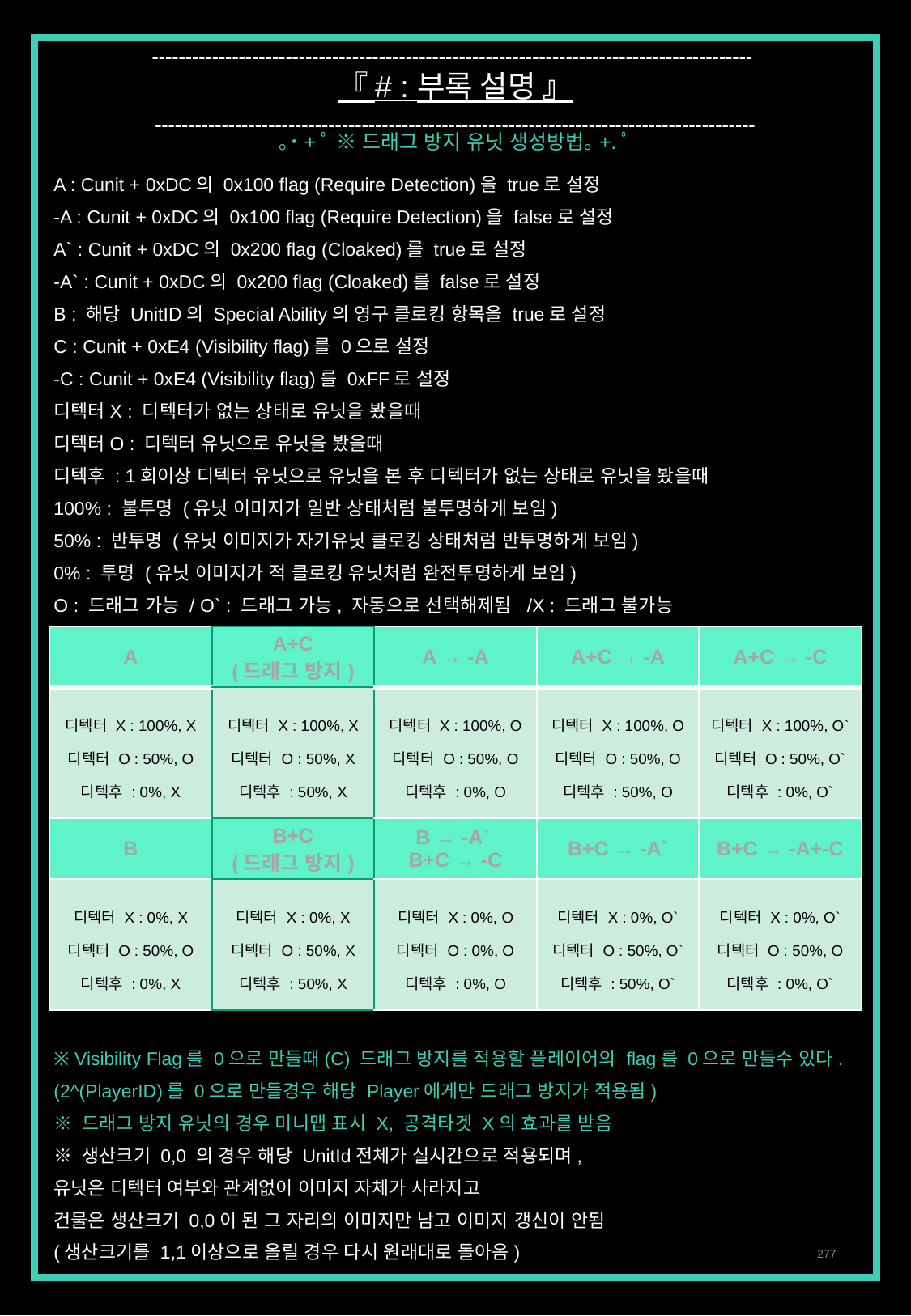

------------------------------------------------------------------------------------------
『 # : 부록 설명 』
------------------------------------------------------------------------------------------

｡˙+ﾟ ※ 드래그 방지 유닛 생성방법｡+.ﾟ
A : Cunit + 0xDC의 0x100 flag (Require Detection)을 true로 설정
-A : Cunit + 0xDC의 0x100 flag (Require Detection)을 false로 설정
A` : Cunit + 0xDC의 0x200 flag (Cloaked)를 true로 설정
-A` : Cunit + 0xDC의 0x200 flag (Cloaked)를 false로 설정
B : 해당 UnitID의 Special Ability의 영구 클로킹 항목을 true로 설정
C : Cunit + 0xE4 (Visibility flag)를 0으로 설정
-C : Cunit + 0xE4 (Visibility flag)를 0xFF로 설정
디텍터X : 디텍터가 없는 상태로 유닛을 봤을때
디텍터O : 디텍터 유닛으로 유닛을 봤을때
디텍후 : 1회이상 디텍터 유닛으로 유닛을 본 후 디텍터가 없는 상태로 유닛을 봤을때
100% : 불투명 (유닛 이미지가 일반 상태처럼 불투명하게 보임)
50% : 반투명 (유닛 이미지가 자기유닛 클로킹 상태처럼 반투명하게 보임)
0% : 투명 (유닛 이미지가 적 클로킹 유닛처럼 완전투명하게 보임)
O : 드래그 가능 / O` : 드래그 가능, 자동으로 선택해제됨  /X : 드래그 불가능

※ Visibility Flag를 0으로 만들때(C) 드래그 방지를 적용할 플레이어의 flag를 0으로 만들수 있다.
(2^(PlayerID)를 0으로 만들경우 해당 Player에게만 드래그 방지가 적용됨)
※ 드래그 방지 유닛의 경우 미니맵 표시 X, 공격타겟 X의 효과를 받음
※ 생산크기 0,0 의 경우 해당 UnitId전체가 실시간으로 적용되며,
유닛은 디텍터 여부와 관계없이 이미지 자체가 사라지고
건물은 생산크기 0,0이 된 그 자리의 이미지만 남고 이미지 갱신이 안됨
(생산크기를 1,1이상으로 올릴 경우 다시 원래대로 돌아옴)
| A | A+C (드래그 방지) | A → -A | A+C → -A | A+C → -C |
| --- | --- | --- | --- | --- |
| 디텍터 X : 100%, X 디텍터 O : 50%, O 디텍후 : 0%, X | 디텍터 X : 100%, X 디텍터 O : 50%, X 디텍후 : 50%, X | 디텍터 X : 100%, O 디텍터 O : 50%, O 디텍후 : 0%, O | 디텍터 X : 100%, O 디텍터 O : 50%, O 디텍후 : 50%, O | 디텍터 X : 100%, O` 디텍터 O : 50%, O` 디텍후 : 0%, O` |
| B | B+C (드래그 방지) | B → -A` B+C → -C | B+C → -A` | B+C → -A+-C |
| 디텍터 X : 0%, X 디텍터 O : 50%, O 디텍후 : 0%, X | 디텍터 X : 0%, X 디텍터 O : 50%, X 디텍후 : 50%, X | 디텍터 X : 0%, O 디텍터 O : 0%, O 디텍후 : 0%, O | 디텍터 X : 0%, O` 디텍터 O : 50%, O` 디텍후 : 50%, O` | 디텍터 X : 0%, O` 디텍터 O : 50%, O 디텍후 : 0%, O` |
277